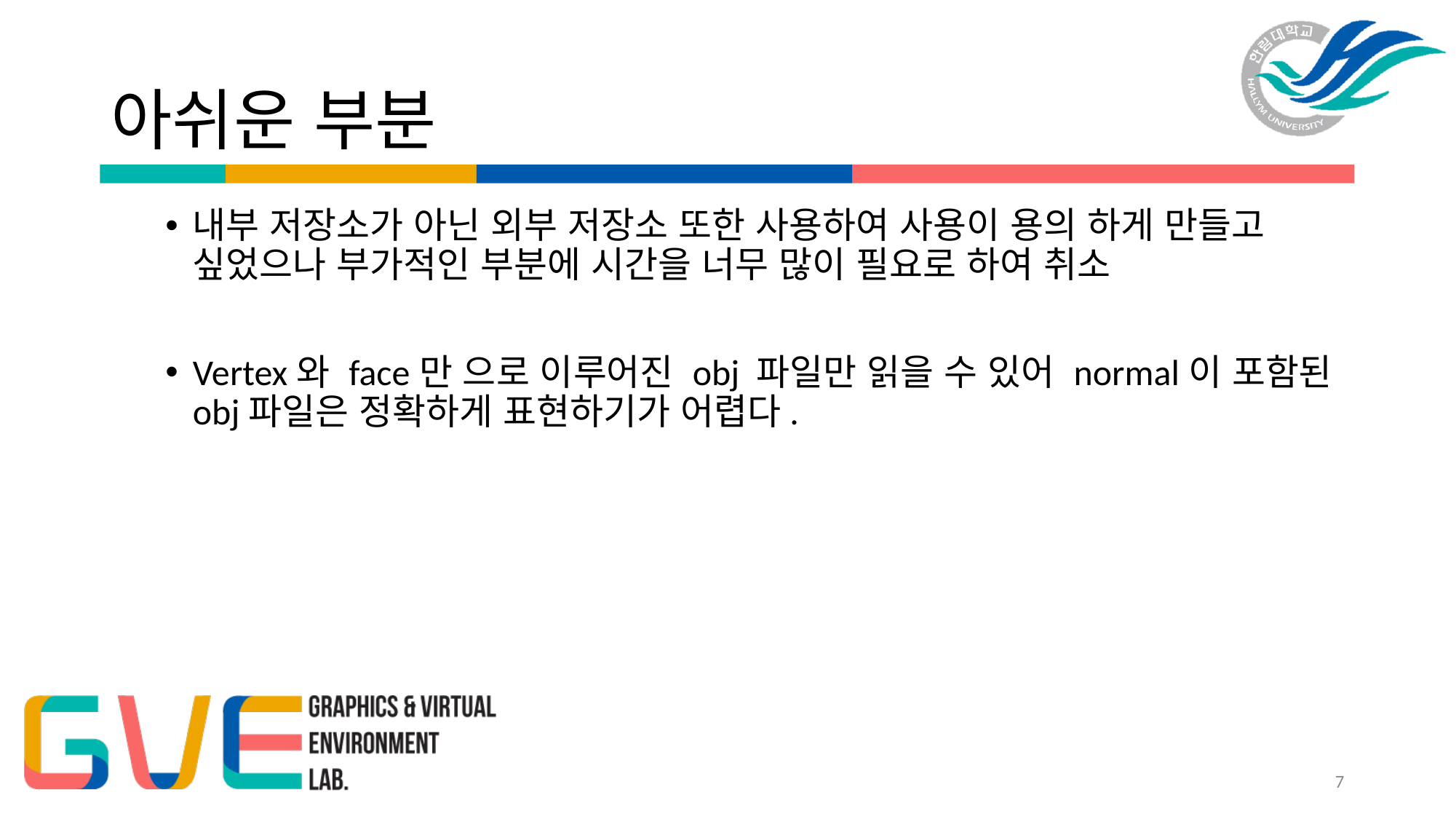

# 아쉬운 부분
내부 저장소가 아닌 외부 저장소 또한 사용하여 사용이 용의 하게 만들고 싶었으나 부가적인 부분에 시간을 너무 많이 필요로 하여 취소

Vertex와 face만 으로 이루어진 obj 파일만 읽을 수 있어 normal이 포함된 obj파일은 정확하게 표현하기가 어렵다.
7